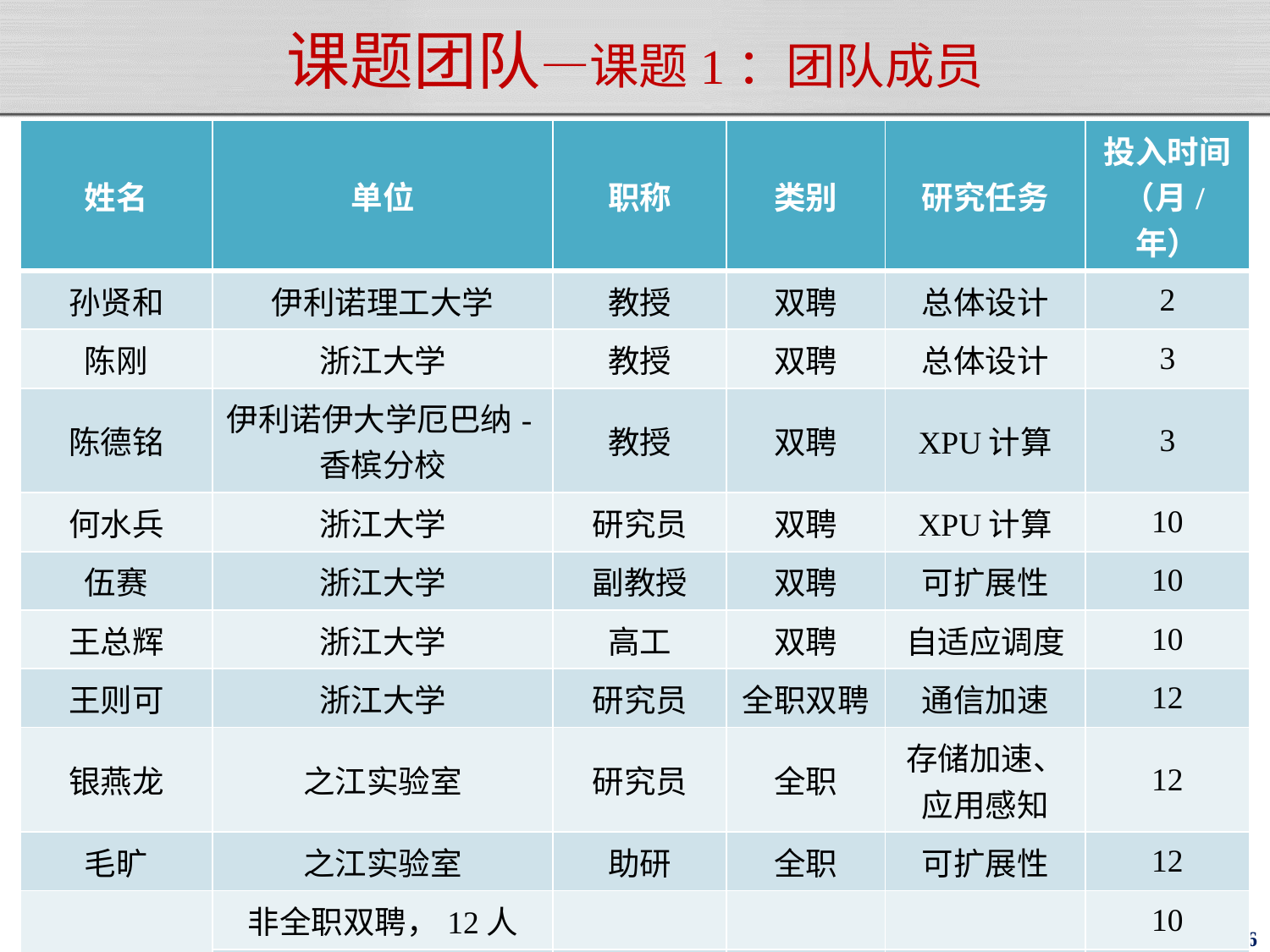

# 课题团队—课题1：团队成员
| 姓名 | 单位 | 职称 | 类别 | 研究任务 | 投入时间 （月/年） |
| --- | --- | --- | --- | --- | --- |
| 孙贤和 | 伊利诺理工大学 | 教授 | 双聘 | 总体设计 | 2 |
| 陈刚 | 浙江大学 | 教授 | 双聘 | 总体设计 | 3 |
| 陈德铭 | 伊利诺伊大学厄巴纳-香槟分校 | 教授 | 双聘 | XPU计算 | 3 |
| 何水兵 | 浙江大学 | 研究员 | 双聘 | XPU计算 | 10 |
| 伍赛 | 浙江大学 | 副教授 | 双聘 | 可扩展性 | 10 |
| 王总辉 | 浙江大学 | 高工 | 双聘 | 自适应调度 | 10 |
| 王则可 | 浙江大学 | 研究员 | 全职双聘 | 通信加速 | 12 |
| 银燕龙 | 之江实验室 | 研究员 | 全职 | 存储加速、 应用感知 | 12 |
| 毛旷 | 之江实验室 | 助研 | 全职 | 可扩展性 | 12 |
| 招聘人员 | 非全职双聘，12人 |  |  |  | 10 |
|  | 研究员，15人 |  |  |  | 12 |
|  | 工程师，16人 |  |  |  | 12 |
| 研究生 | 硕士生/博士生，60人 |  |  |  | 10 |
56